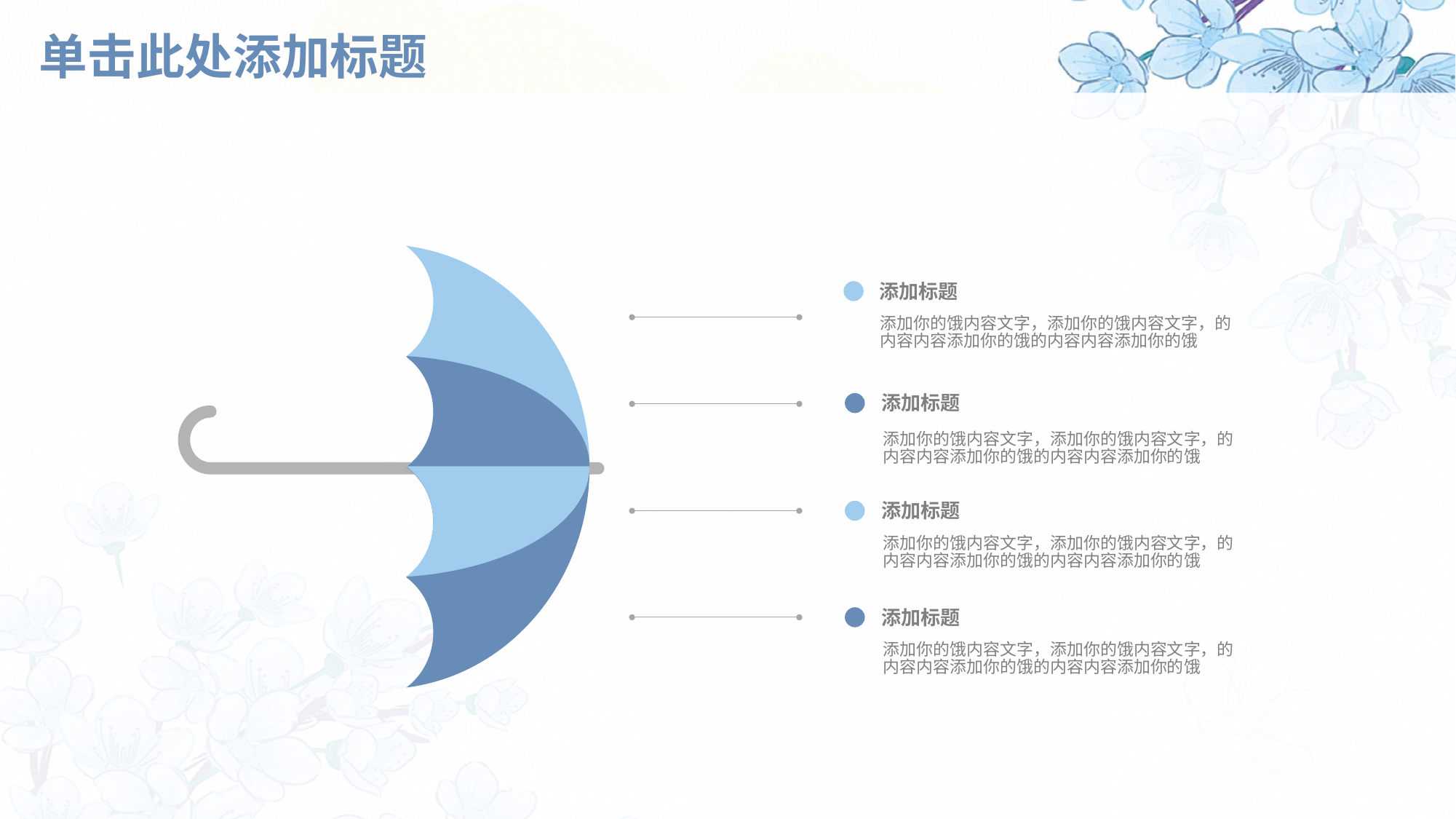

# 单击此处添加标题

添加标题

添加你的饿内容文字，添加你的饿内容文字，的内容内容添加你的饿的内容内容添加你的饿
添加标题

添加你的饿内容文字，添加你的饿内容文字，的内容内容添加你的饿的内容内容添加你的饿
添加标题

添加你的饿内容文字，添加你的饿内容文字，的内容内容添加你的饿的内容内容添加你的饿
添加标题

添加你的饿内容文字，添加你的饿内容文字，的内容内容添加你的饿的内容内容添加你的饿